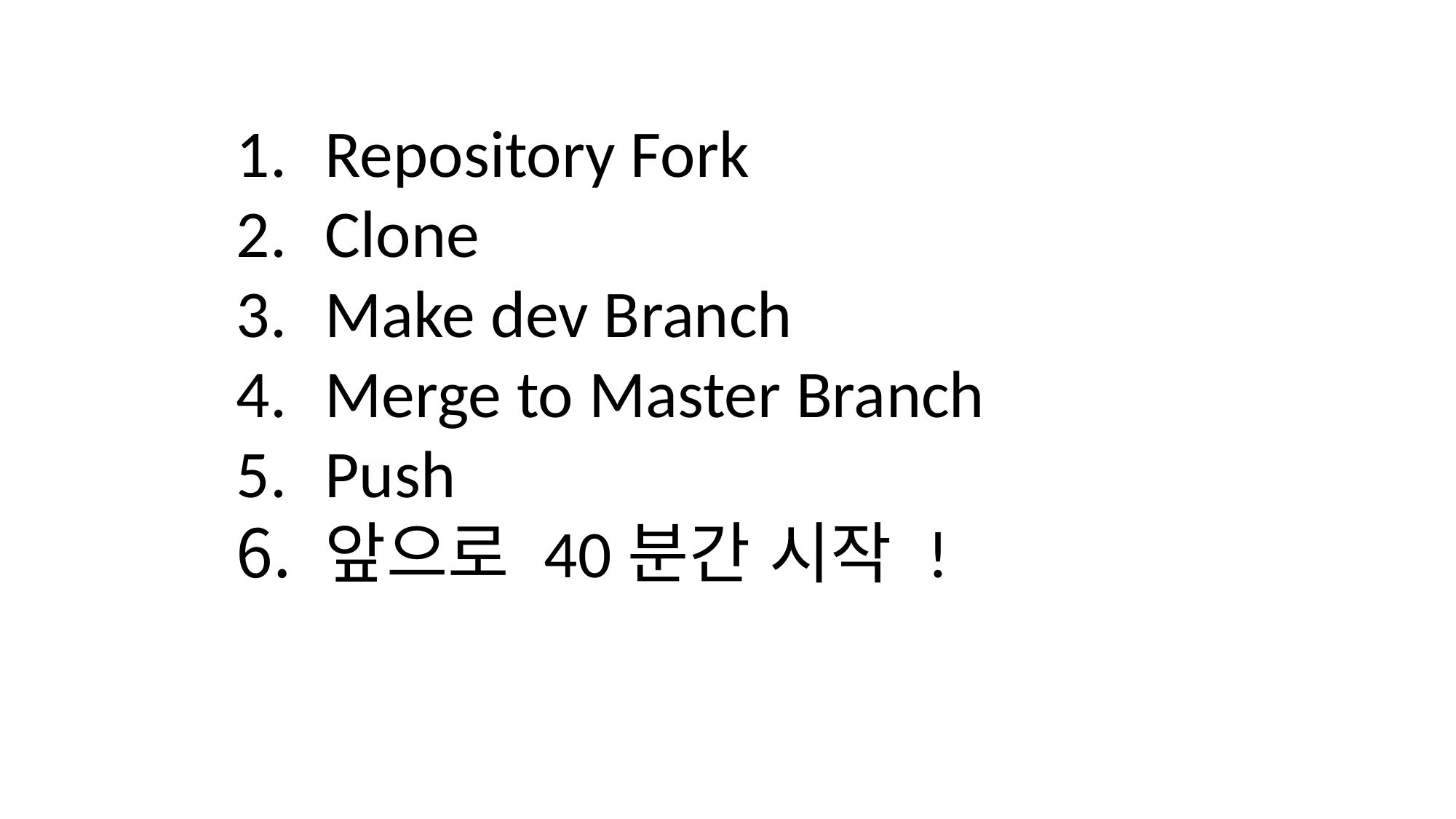

Repository Fork
Clone
Make dev Branch
Merge to Master Branch
Push
앞으로 40분간 시작 !